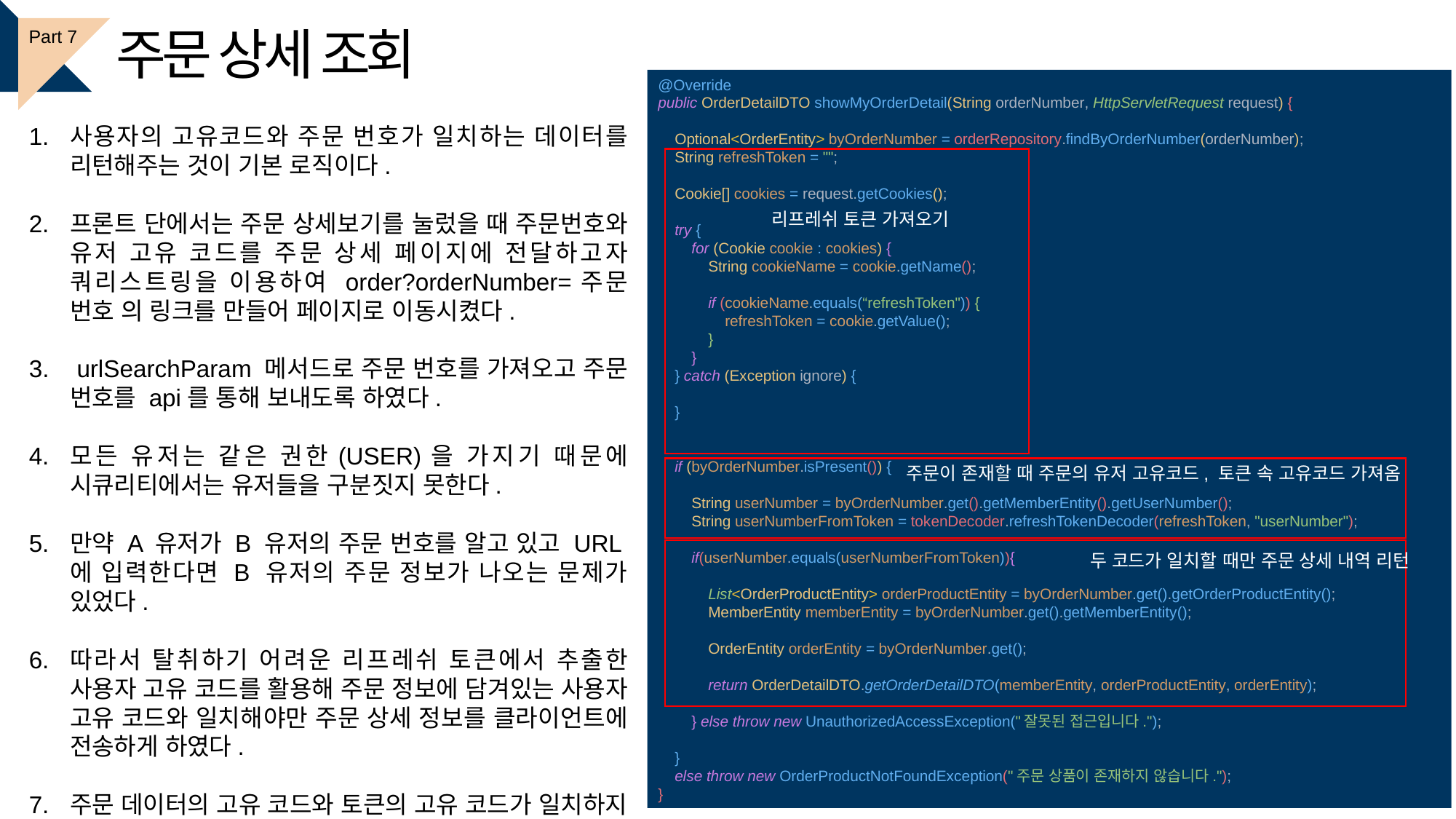

주문 상세 조회

Part 7
@Override
public OrderDetailDTO showMyOrderDetail(String orderNumber, HttpServletRequest request) {
    Optional<OrderEntity> byOrderNumber = orderRepository.findByOrderNumber(orderNumber);
    String refreshToken = "";
    Cookie[] cookies = request.getCookies();
    try {
        for (Cookie cookie : cookies) {
            String cookieName = cookie.getName();
            if (cookieName.equals(“refreshToken")) {
                refreshToken = cookie.getValue();
            }
        }
    } catch (Exception ignore) {
    }
    if (byOrderNumber.isPresent()) {
        String userNumber = byOrderNumber.get().getMemberEntity().getUserNumber();
        String userNumberFromToken = tokenDecoder.refreshTokenDecoder(refreshToken, "userNumber");
        if(userNumber.equals(userNumberFromToken)){
            List<OrderProductEntity> orderProductEntity = byOrderNumber.get().getOrderProductEntity();
            MemberEntity memberEntity = byOrderNumber.get().getMemberEntity();
            OrderEntity orderEntity = byOrderNumber.get();
            return OrderDetailDTO.getOrderDetailDTO(memberEntity, orderProductEntity, orderEntity);
        } else throw new UnauthorizedAccessException("잘못된 접근입니다.");
    }
    else throw new OrderProductNotFoundException("주문 상품이 존재하지 않습니다.");
}

사용자의 고유코드와 주문 번호가 일치하는 데이터를 리턴해주는 것이 기본 로직이다.

프론트 단에서는 주문 상세보기를 눌렀을 때 주문번호와 유저 고유 코드를 주문 상세 페이지에 전달하고자 쿼리스트링을 이용하여 order?orderNumber=주문 번호 의 링크를 만들어 페이지로 이동시켰다.

 urlSearchParam 메서드로 주문 번호를 가져오고 주문 번호를 api를 통해 보내도록 하였다.

모든 유저는 같은 권한(USER)을 가지기 때문에 시큐리티에서는 유저들을 구분짓지 못한다.

만약 A 유저가 B 유저의 주문 번호를 알고 있고 URL에 입력한다면 B 유저의 주문 정보가 나오는 문제가 있었다.

따라서 탈취하기 어려운 리프레쉬 토큰에서 추출한 사용자 고유 코드를 활용해 주문 정보에 담겨있는 사용자 고유 코드와 일치해야만 주문 상세 정보를 클라이언트에 전송하게 하였다.

주문 데이터의 고유 코드와 토큰의 고유 코드가 일치하지 않거나 주문이 존재하지 않으면 예외처리를 진행했다.

리프레쉬 토큰 가져오기
주문이 존재할 때 주문의 유저 고유코드, 토큰 속 고유코드 가져옴

두 코드가 일치할 때만 주문 상세 내역 리턴